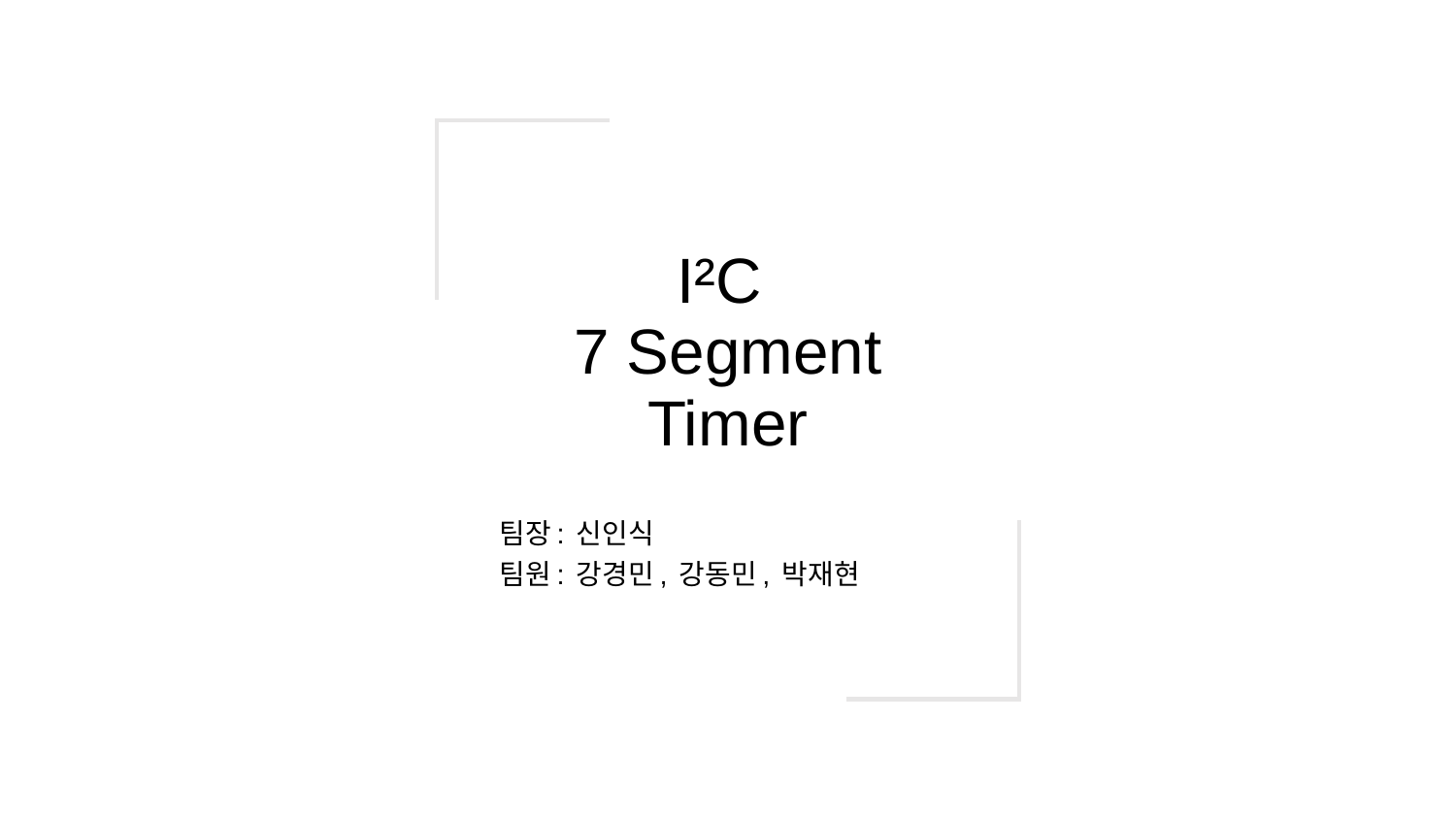

# I²C
7 Segment Timer
팀장: 신인식
팀원: 강경민, 강동민, 박재현